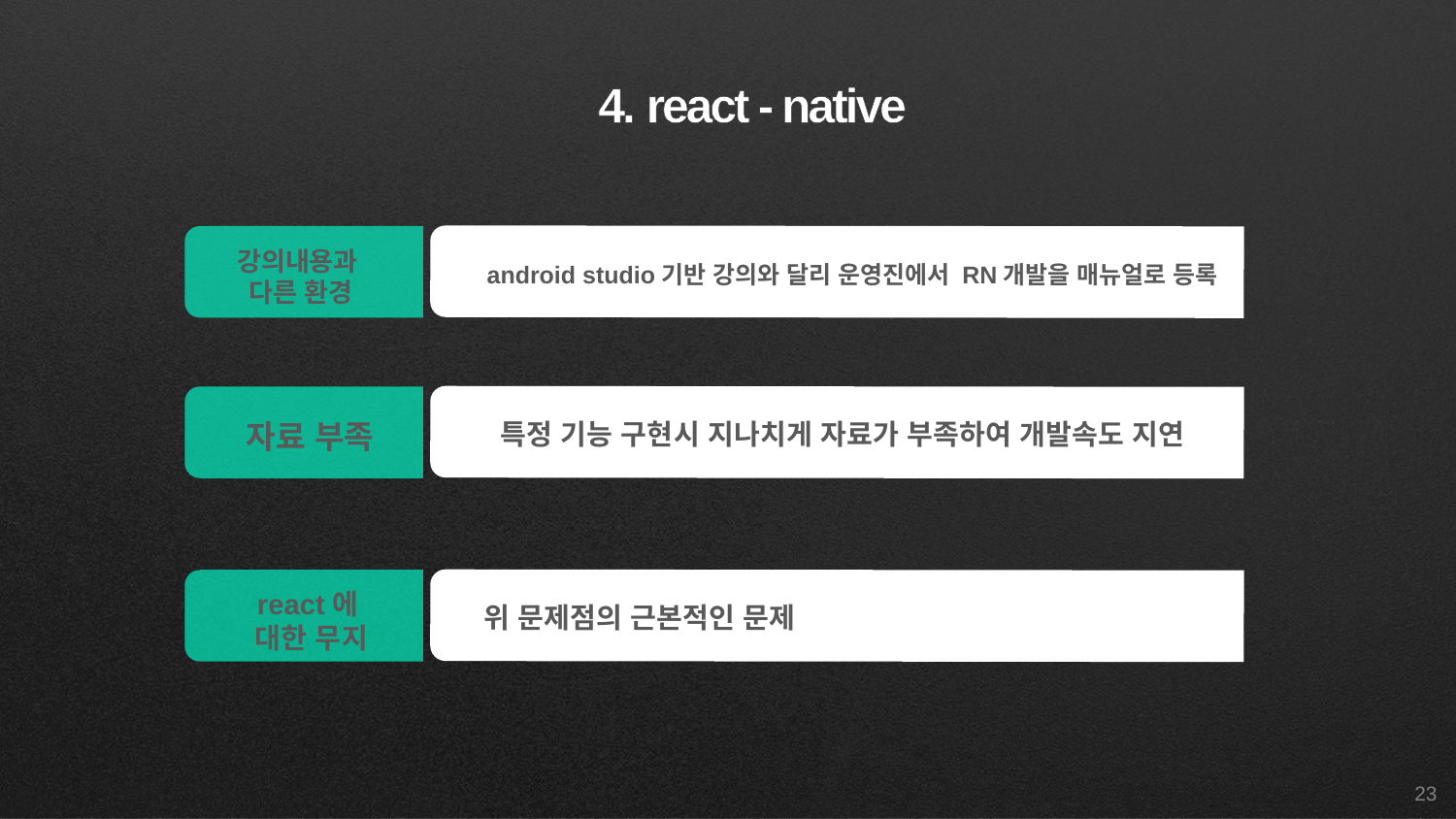

4. react - native

강의내용과
다른 환경
android studio기반 강의와 달리 운영진에서 RN개발을 매뉴얼로 등록

자료 부족
특정 기능 구현시 지나치게 자료가 부족하여 개발속도 지연

react에
대한 무지
위 문제점의 근본적인 문제